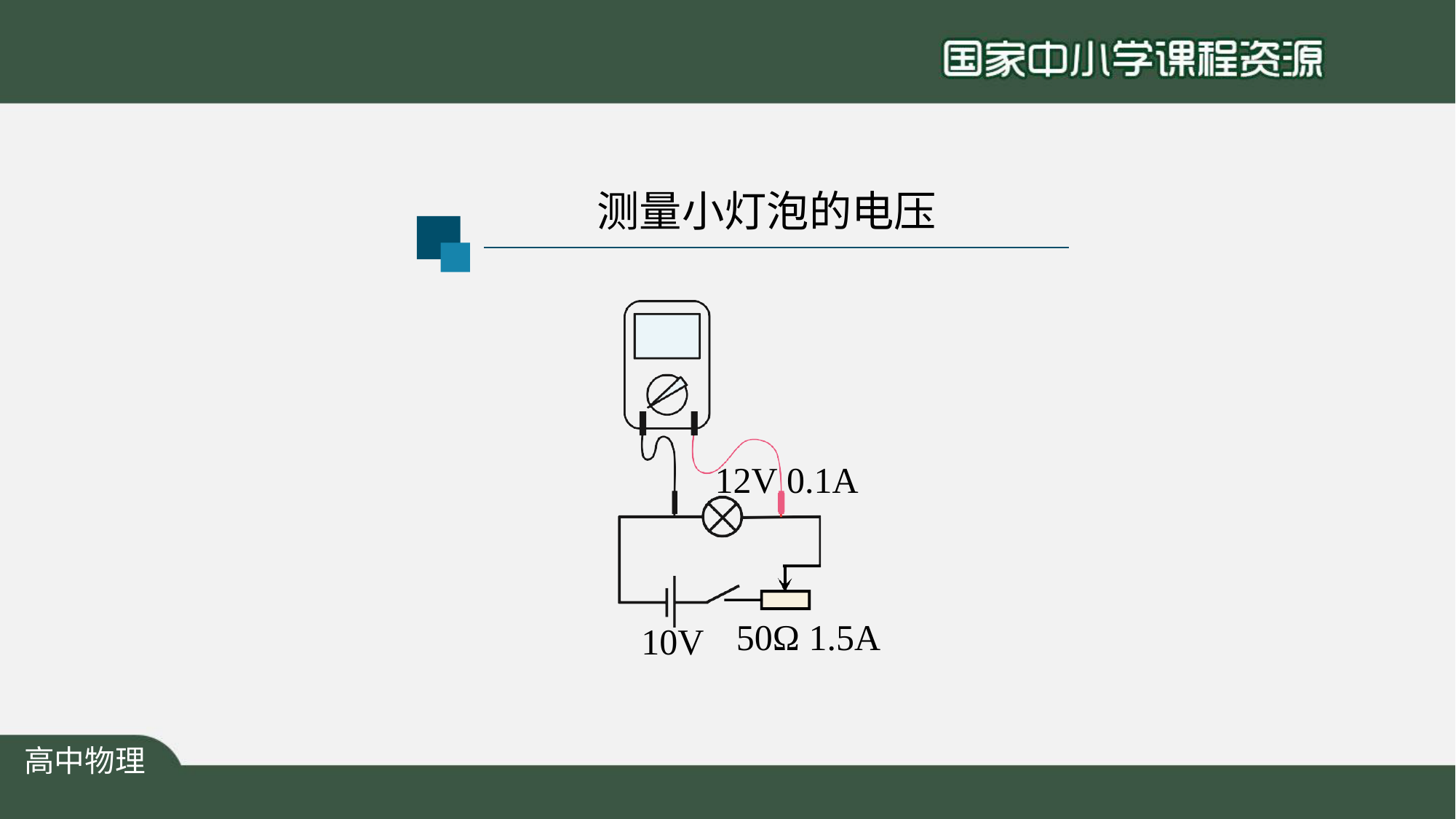

# 测量小灯泡的电压

12V 0.1A
50Ω 1.5A
10V
高中物理